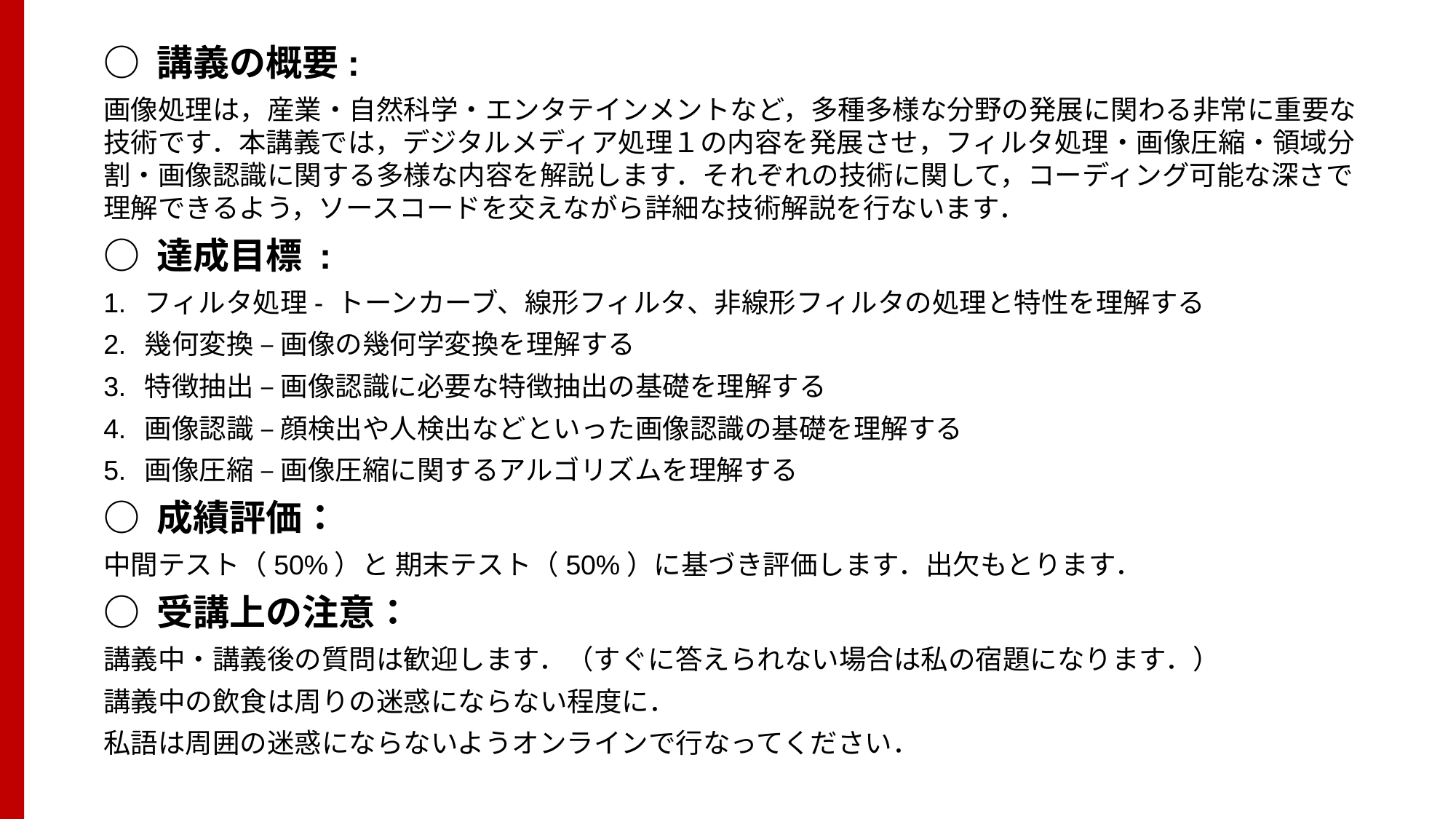

○ 講義の概要:
画像処理は，産業・自然科学・エンタテインメントなど，多種多様な分野の発展に関わる非常に重要な技術です．本講義では，デジタルメディア処理１の内容を発展させ，フィルタ処理・画像圧縮・領域分割・画像認識に関する多様な内容を解説します．それぞれの技術に関して，コーディング可能な深さで理解できるよう，ソースコードを交えながら詳細な技術解説を行ないます．
○ 達成目標 :
フィルタ処理- トーンカーブ、線形フィルタ、非線形フィルタの処理と特性を理解する
幾何変換 – 画像の幾何学変換を理解する
特徴抽出 – 画像認識に必要な特徴抽出の基礎を理解する
画像認識 – 顔検出や人検出などといった画像認識の基礎を理解する
画像圧縮 – 画像圧縮に関するアルゴリズムを理解する
○ 成績評価：
中間テスト（50%）と 期末テスト（50%）に基づき評価します．出欠もとります．
○ 受講上の注意：
講義中・講義後の質問は歓迎します．（すぐに答えられない場合は私の宿題になります．）
講義中の飲食は周りの迷惑にならない程度に．
私語は周囲の迷惑にならないようオンラインで行なってください．